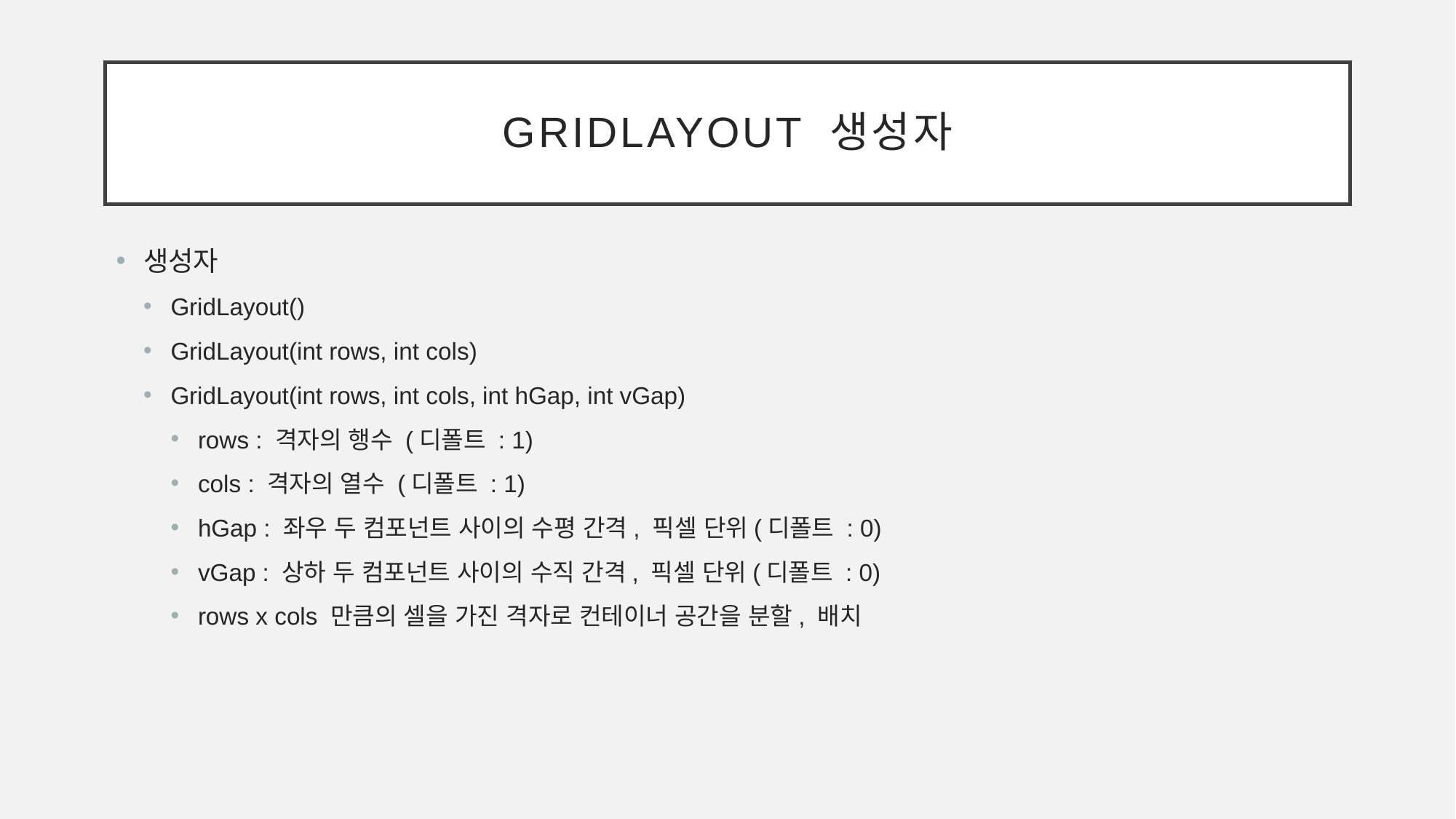

# GridLayout 생성자
생성자
GridLayout()
GridLayout(int rows, int cols)
GridLayout(int rows, int cols, int hGap, int vGap)
rows : 격자의 행수 (디폴트 : 1)
cols : 격자의 열수 (디폴트 : 1)
hGap : 좌우 두 컴포넌트 사이의 수평 간격, 픽셀 단위(디폴트 : 0)
vGap : 상하 두 컴포넌트 사이의 수직 간격, 픽셀 단위(디폴트 : 0)
rows x cols 만큼의 셀을 가진 격자로 컨테이너 공간을 분할, 배치